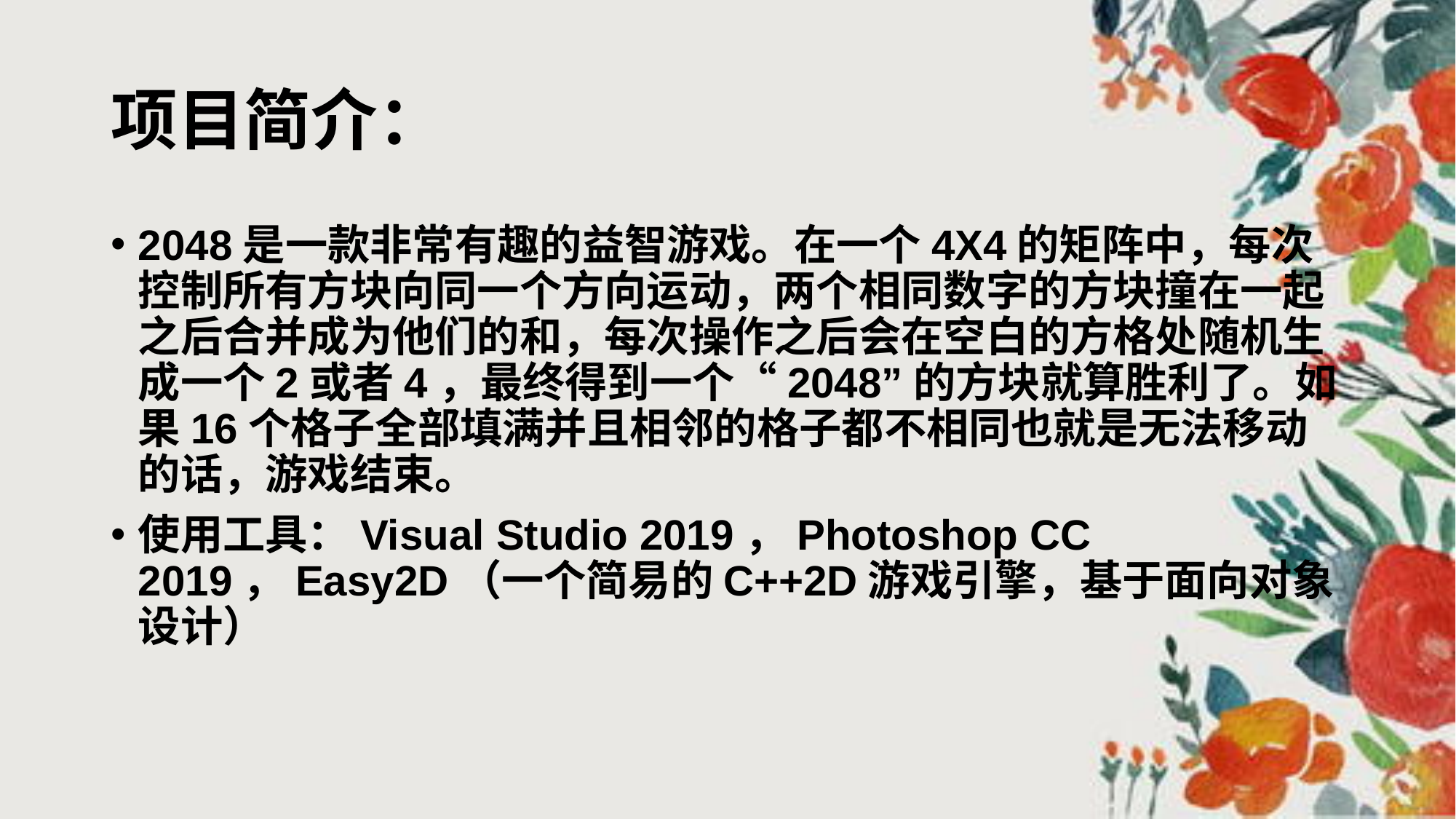

# 项目简介：
2048是一款非常有趣的益智游戏。在一个4X4的矩阵中，每次控制所有方块向同一个方向运动，两个相同数字的方块撞在一起之后合并成为他们的和，每次操作之后会在空白的方格处随机生成一个2或者4，最终得到一个“2048”的方块就算胜利了。如果16个格子全部填满并且相邻的格子都不相同也就是无法移动的话，游戏结束。
使用工具：Visual Studio 2019，Photoshop CC 2019，Easy2D（一个简易的C++2D游戏引擎，基于面向对象设计）